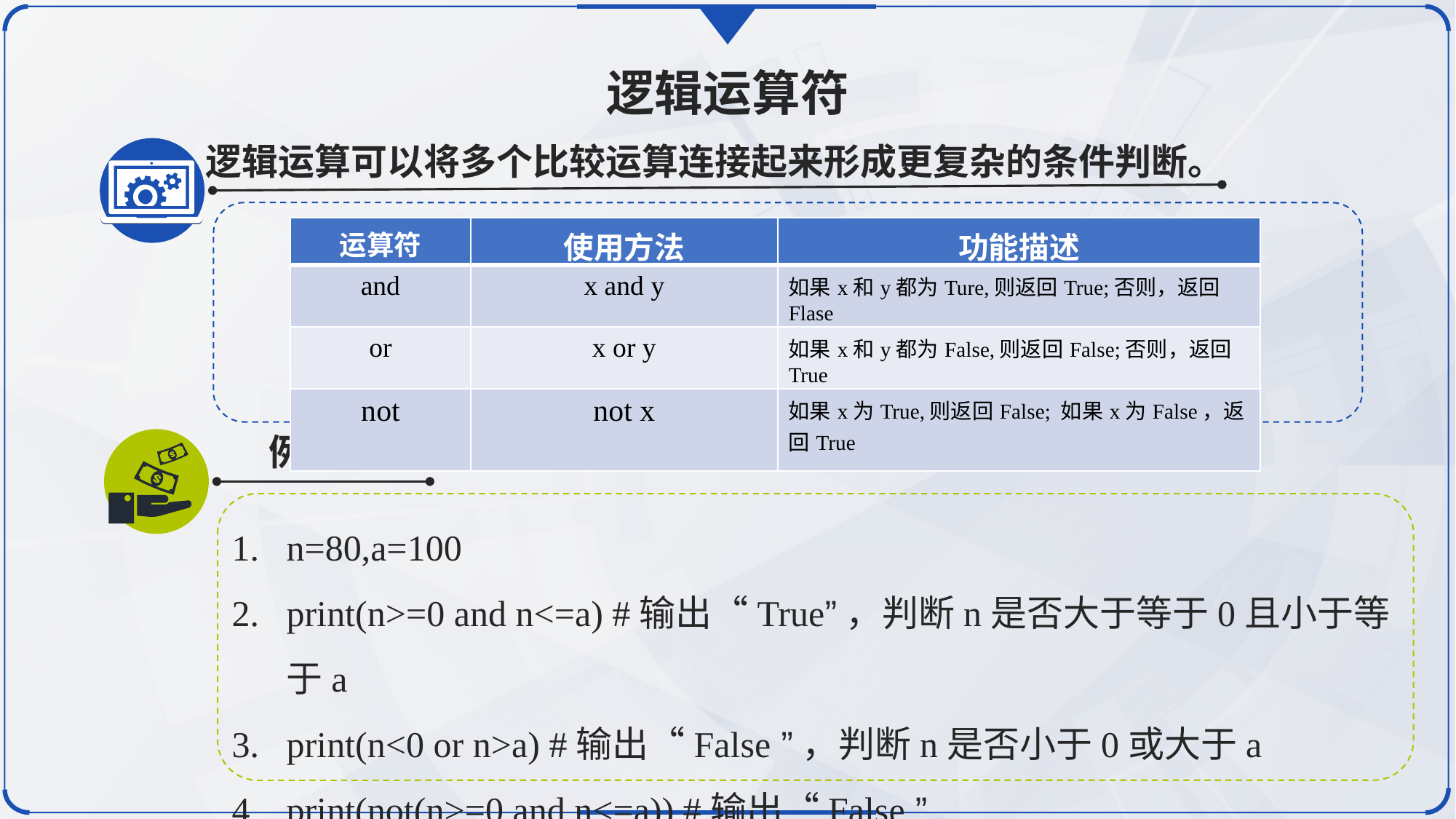

逻辑运算符
逻辑运算可以将多个比较运算连接起来形成更复杂的条件判断。

| 运算符 | 使用方法 | 功能描述 |
| --- | --- | --- |
| and | x and y | 如果x和y都为Ture,则返回True;否则，返回Flase |
| or | x or y | 如果x和y都为False,则返回False;否则，返回True |
| not | not x | 如果x为True,则返回False; 如果x为False，返回True |
例如：

n=80,a=100
print(n>=0 and n<=a) #输出“True”，判断n是否大于等于0且小于等于a
print(n<0 or n>a) #输出“False ”，判断n是否小于0或大于a
print(not(n>=0 and n<=a)) #输出“False ”